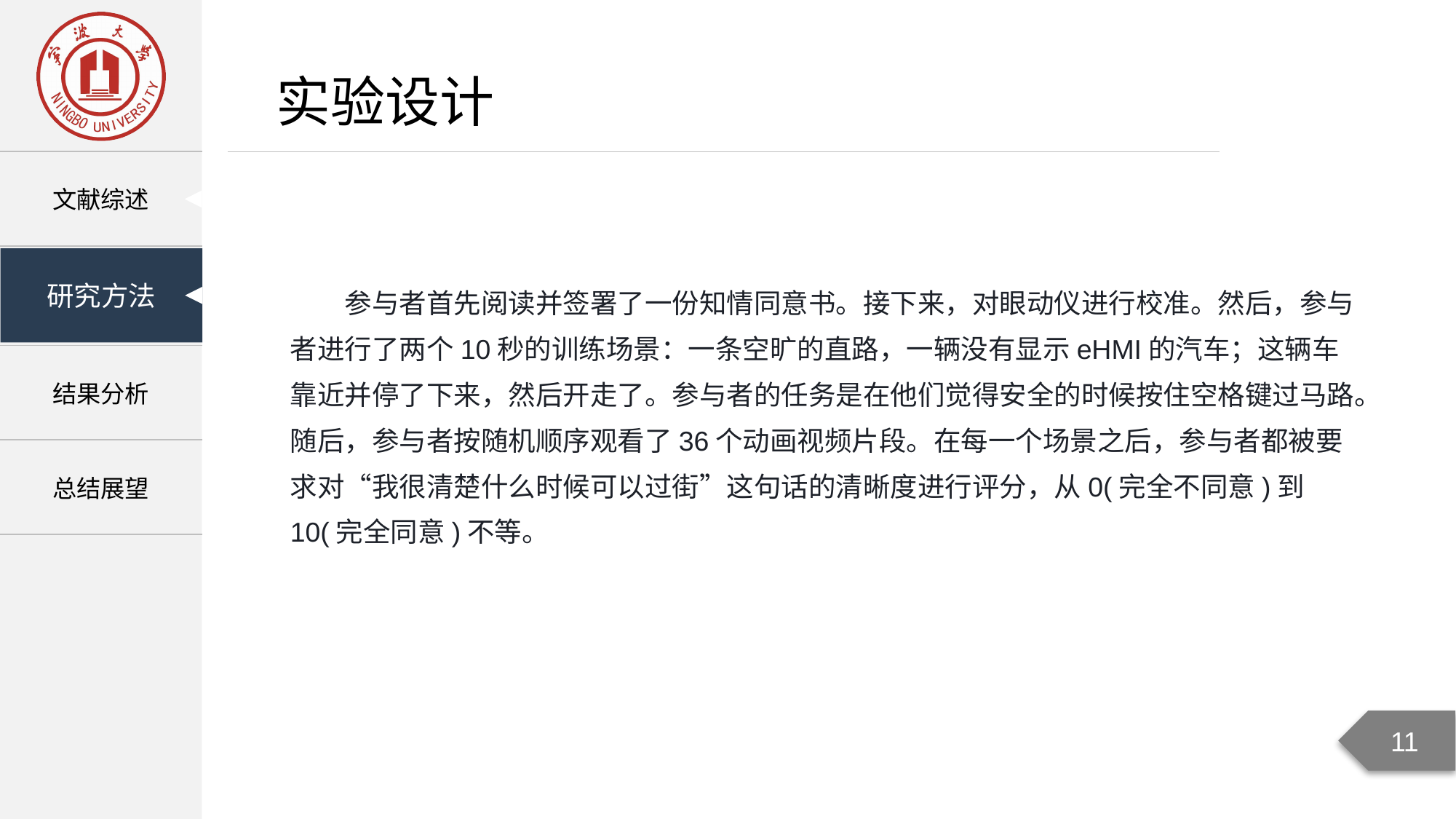

实验设计
参与者首先阅读并签署了一份知情同意书。接下来，对眼动仪进行校准。然后，参与者进行了两个10秒的训练场景：一条空旷的直路，一辆没有显示eHMI的汽车；这辆车靠近并停了下来，然后开走了。参与者的任务是在他们觉得安全的时候按住空格键过马路。随后，参与者按随机顺序观看了36个动画视频片段。在每一个场景之后，参与者都被要求对“我很清楚什么时候可以过街”这句话的清晰度进行评分，从0(完全不同意)到10(完全同意)不等。